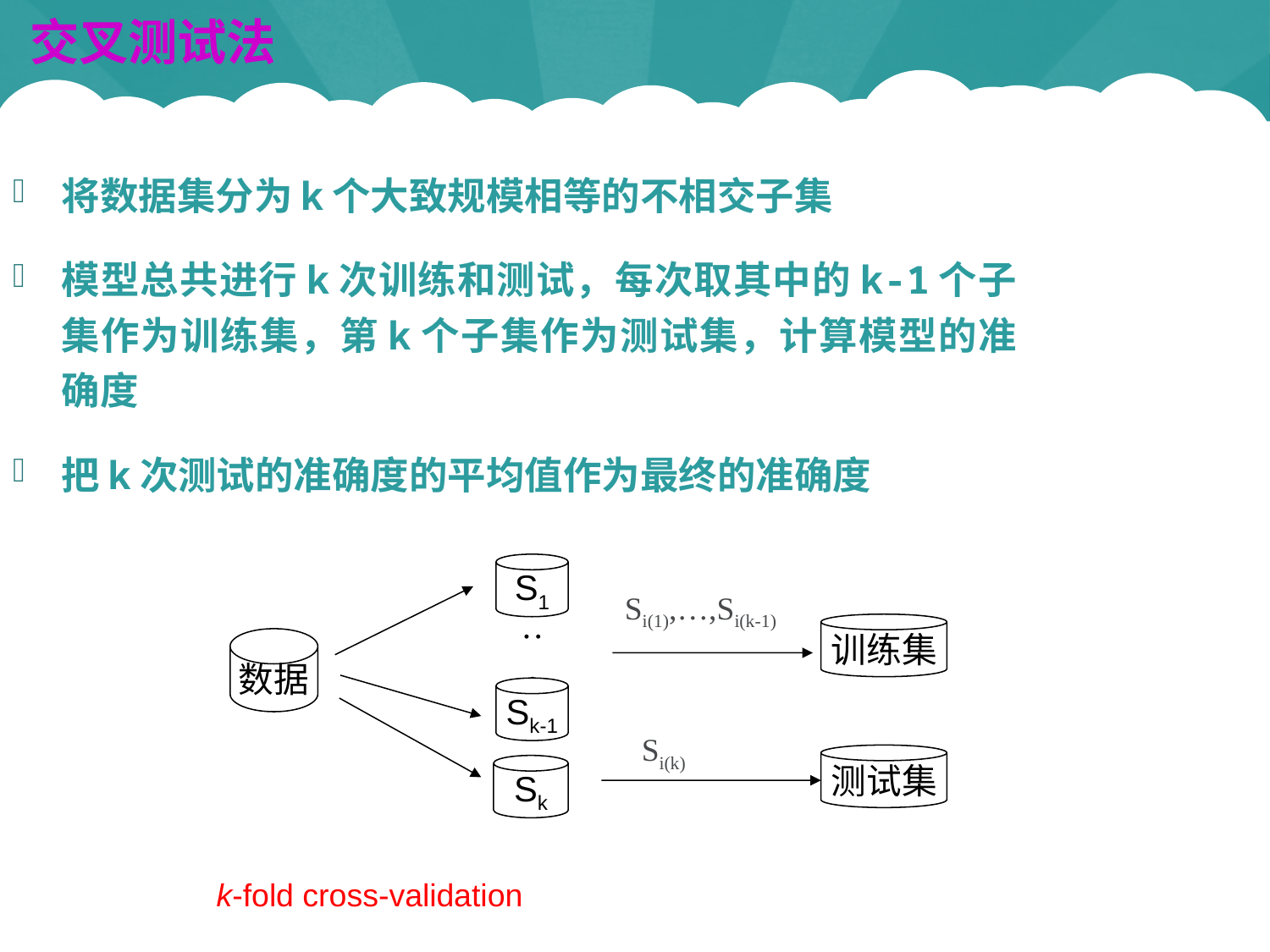

交叉测试法
将数据集分为k个大致规模相等的不相交子集
模型总共进行k次训练和测试，每次取其中的k-1个子集作为训练集，第k个子集作为测试集，计算模型的准确度
把k次测试的准确度的平均值作为最终的准确度
S1
Si(1),…,Si(k-1)

训练集
数据
···

Sk-1

Si(k)
测试集
Sk

k-fold cross-validation